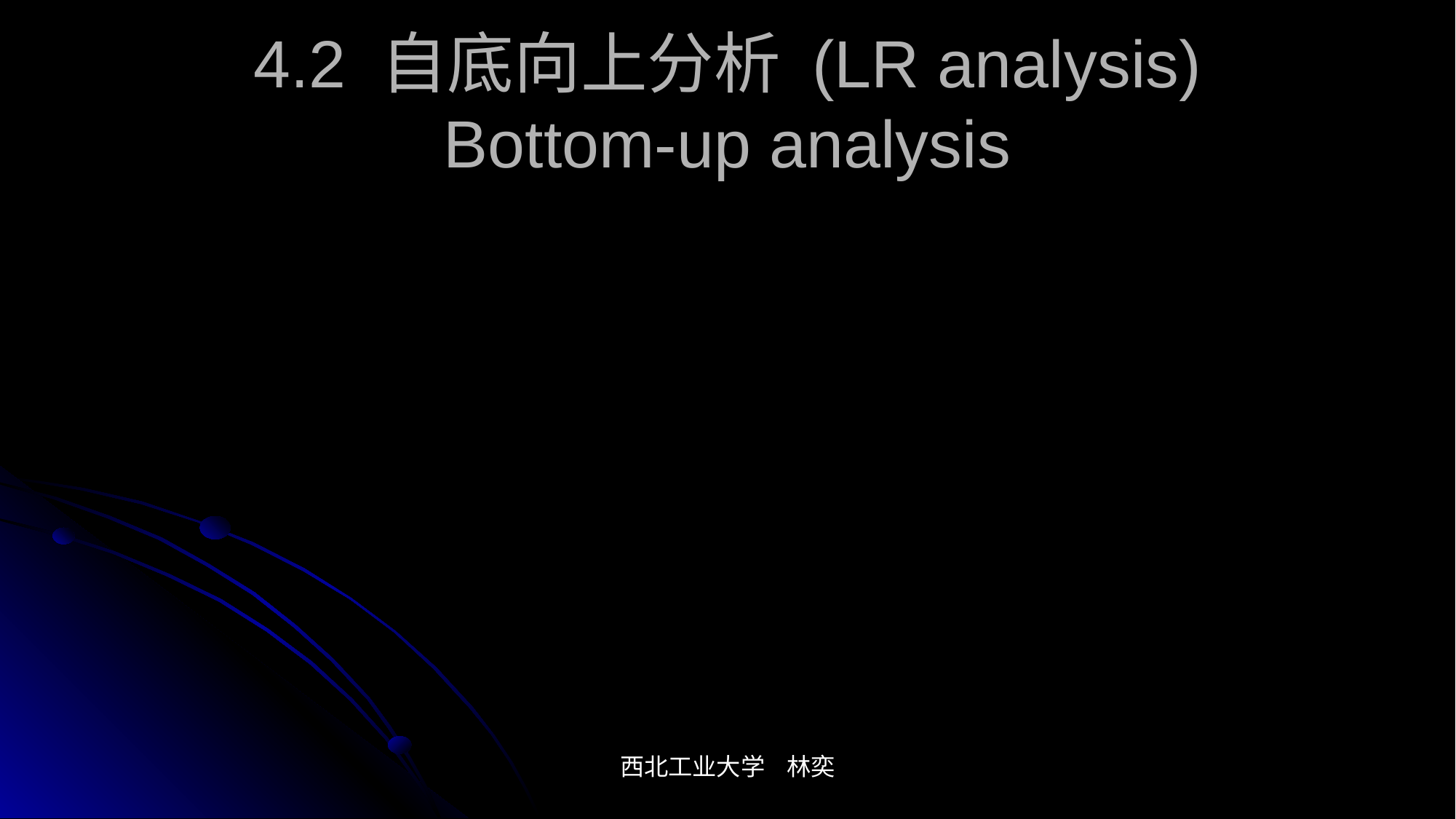

# 4.2 自底向上分析 (LR analysis) Bottom-up analysis

西北工业大学    林奕
95